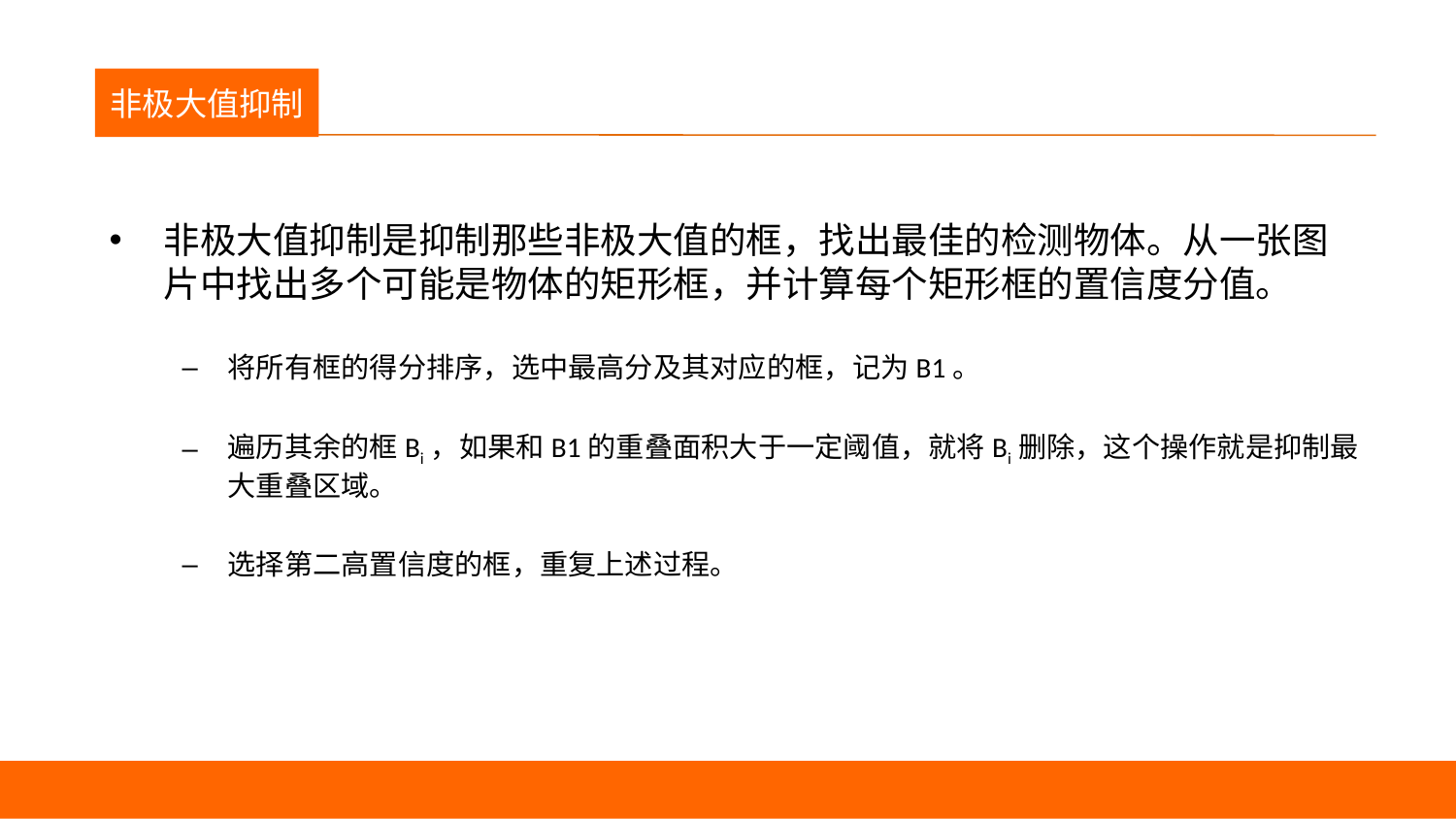

议程
非极大值抑制

非极大值抑制是抑制那些非极大值的框，找出最佳的检测物体。从一张图片中找出多个可能是物体的矩形框，并计算每个矩形框的置信度分值。

将所有框的得分排序，选中最高分及其对应的框，记为B1。

遍历其余的框Bi，如果和B1的重叠面积大于一定阈值，就将Bi删除，这个操作就是抑制最大重叠区域。

选择第二高置信度的框，重复上述过程。